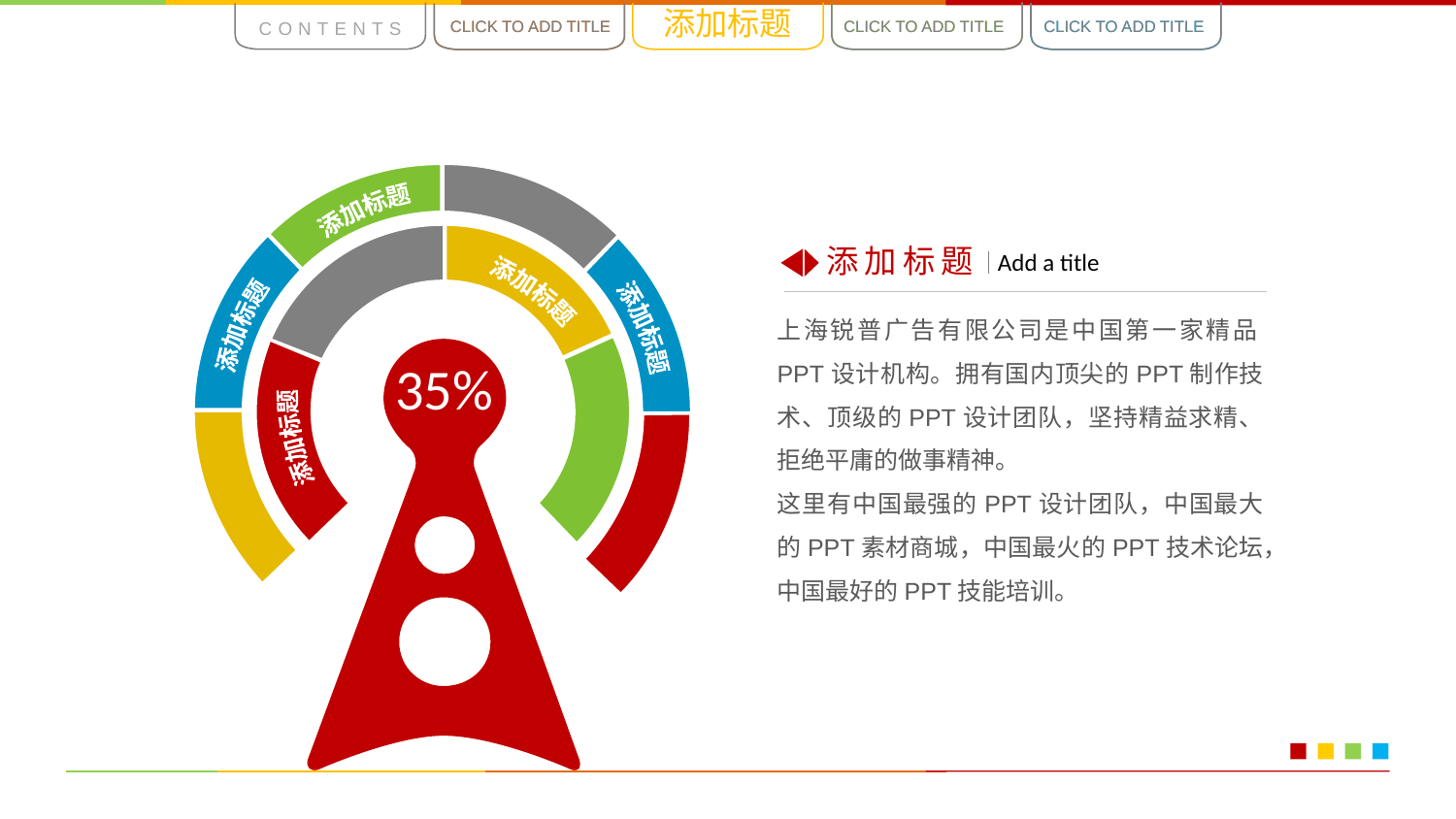

添加标题

CONTENTS

CLICK TO ADD TITLE

CLICK TO ADD TITLE

CLICK TO ADD TITLE

CLICK TO ADD TITLE

CLICK TO ADD TITLE

CLICK TO ADD TITLE

CLICK TO ADD TITLE

添加标题

添加标题

添加标题

添加标题
添加标题
Add a title

上海锐普广告有限公司是中国第一家精品PPT设计机构。拥有国内顶尖的PPT制作技术、顶级的PPT设计团队，坚持精益求精、拒绝平庸的做事精神。
这里有中国最强的PPT设计团队，中国最大的PPT素材商城，中国最火的PPT技术论坛，中国最好的PPT技能培训。

添加标题

35%